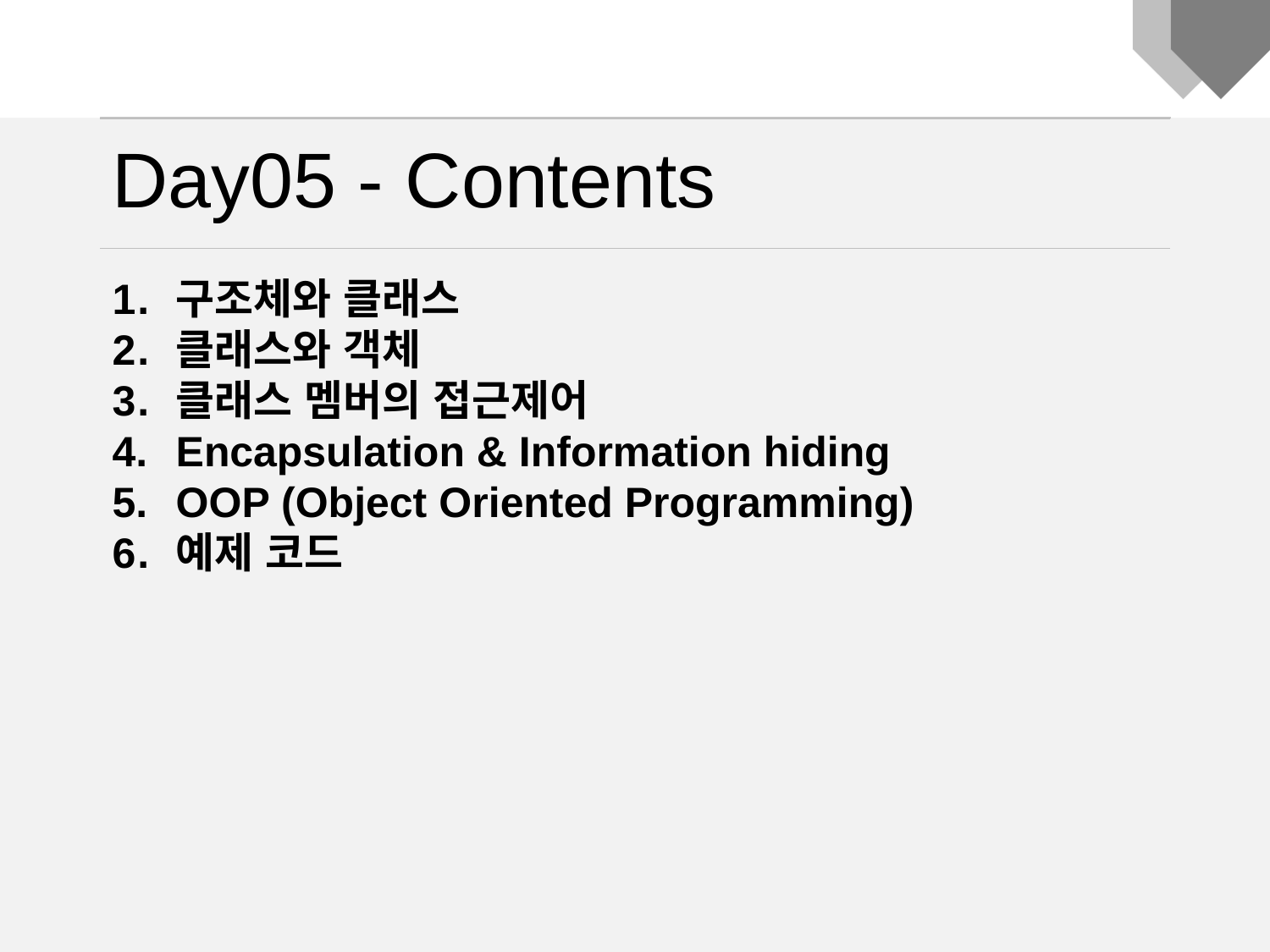

Day05 - Contents
구조체와 클래스
클래스와 객체
클래스 멤버의 접근제어
Encapsulation & Information hiding
OOP (Object Oriented Programming)
예제 코드